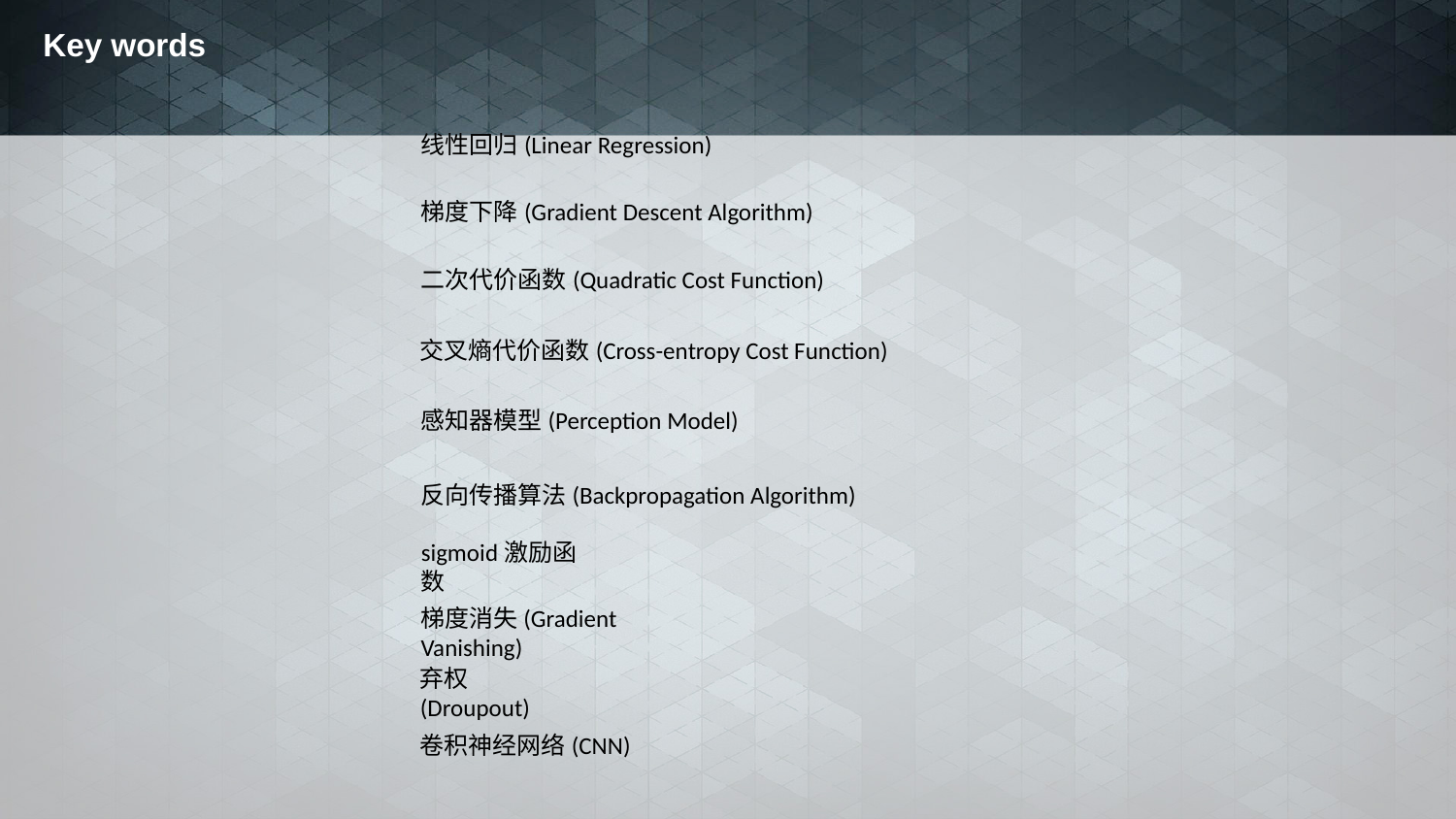

# Key words
线性回归(Linear Regression)
梯度下降(Gradient Descent Algorithm)
二次代价函数(Quadratic Cost Function)
交叉熵代价函数(Cross-entropy Cost Function)
感知器模型(Perception Model)

反向传播算法(Backpropagation Algorithm)
sigmoid激励函数
梯度消失(Gradient Vanishing)
弃权(Droupout)
卷积神经网络(CNN)